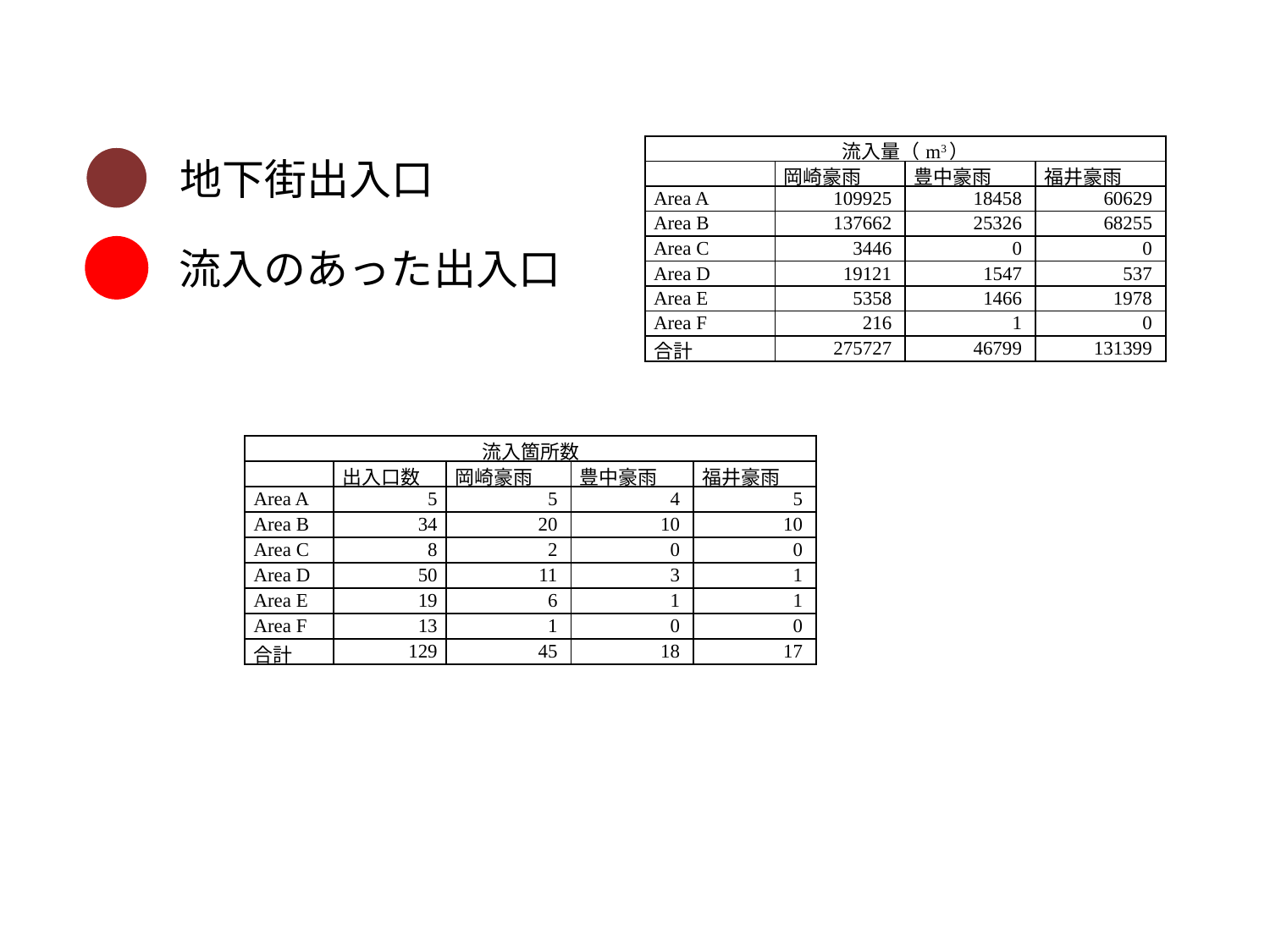

| 流入量（m3） |  |  |  |
| --- | --- | --- | --- |
|  | 岡崎豪雨 | 豊中豪雨 | 福井豪雨 |
| Area A | 109925 | 18458 | 60629 |
| Area B | 137662 | 25326 | 68255 |
| Area C | 3446 | 0 | 0 |
| Area D | 19121 | 1547 | 537 |
| Area E | 5358 | 1466 | 1978 |
| Area F | 216 | 1 | 0 |
| 合計 | 275727 | 46799 | 131399 |

地下街出入口

流入のあった出入口
| 流入箇所数 |  |  |  |  |
| --- | --- | --- | --- | --- |
|  | 出入口数 | 岡崎豪雨 | 豊中豪雨 | 福井豪雨 |
| Area A | 5 | 5 | 4 | 5 |
| Area B | 34 | 20 | 10 | 10 |
| Area C | 8 | 2 | 0 | 0 |
| Area D | 50 | 11 | 3 | 1 |
| Area E | 19 | 6 | 1 | 1 |
| Area F | 13 | 1 | 0 | 0 |
| 合計 | 129 | 45 | 18 | 17 |